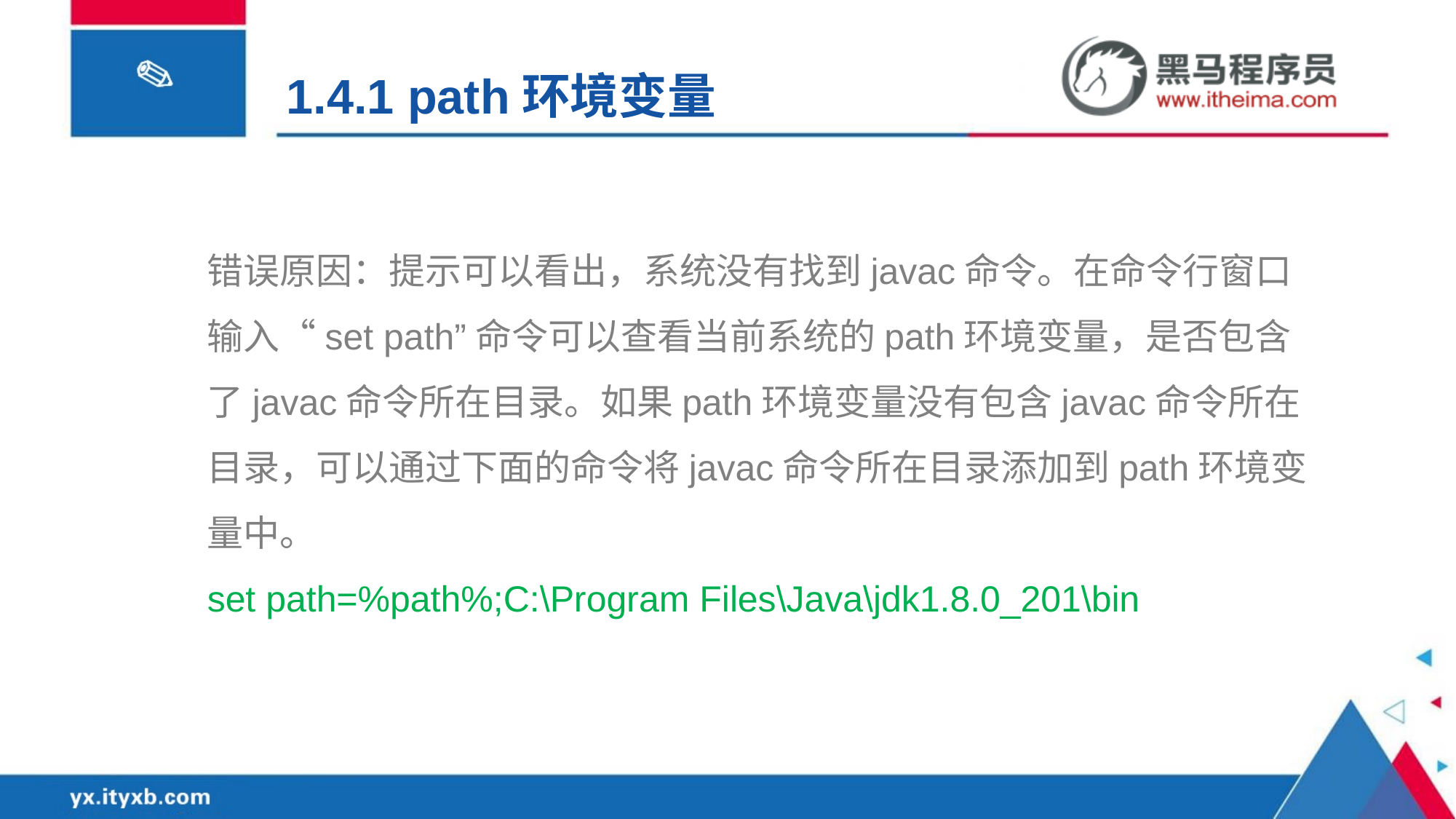

1.4.1 path环境变量
错误原因：提示可以看出，系统没有找到javac命令。在命令行窗口输入“set path”命令可以查看当前系统的path环境变量，是否包含了javac命令所在目录。如果path环境变量没有包含javac命令所在目录，可以通过下面的命令将javac命令所在目录添加到path环境变量中。
set path=%path%;C:\Program Files\Java\jdk1.8.0_201\bin